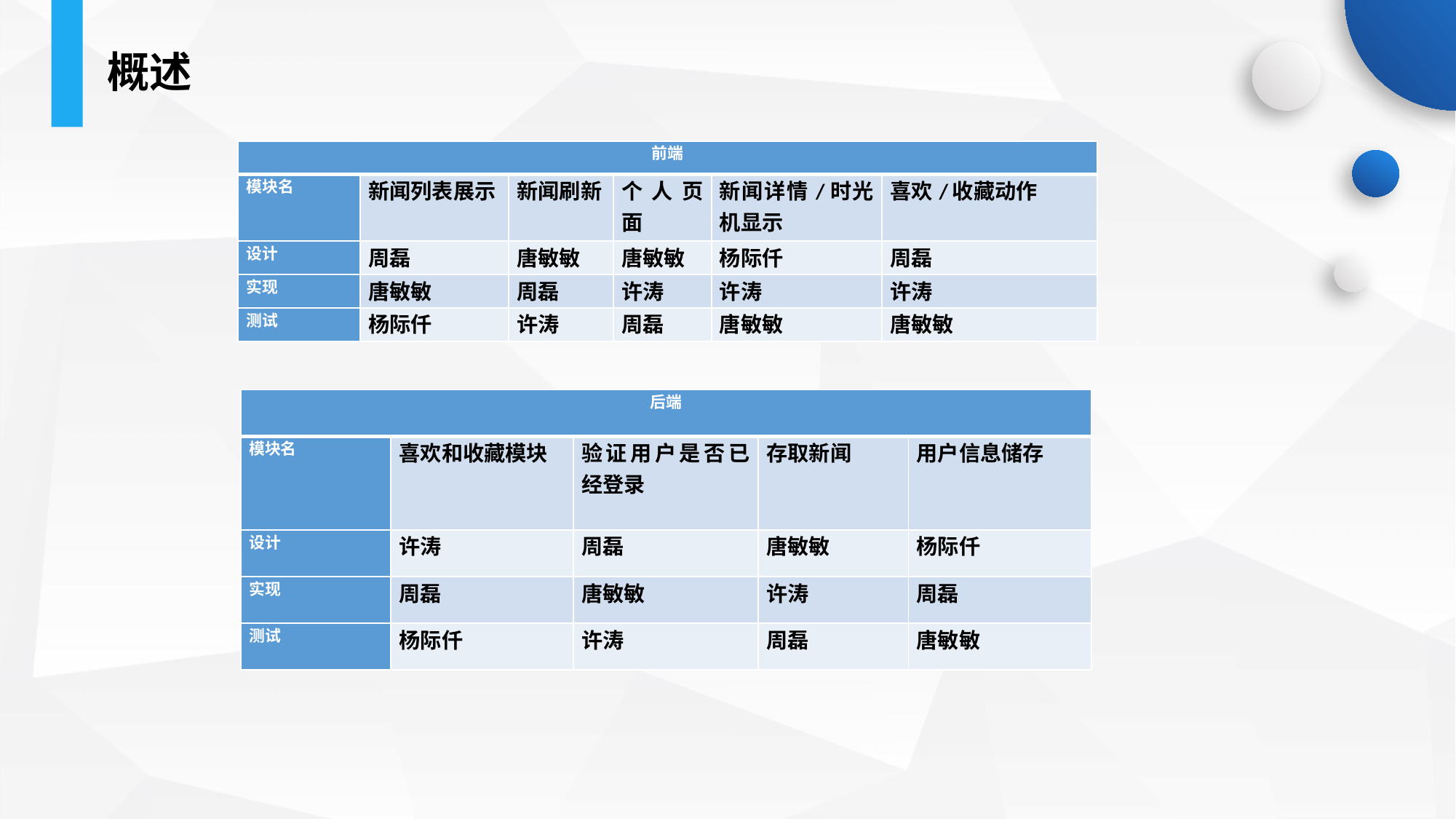

概述

| 前端 |  |  |  |  |  |
| --- | --- | --- | --- | --- | --- |
| 模块名 | 新闻列表展示 | 新闻刷新 | 个人页面 | 新闻详情/时光机显示 | 喜欢/收藏动作 |
| 设计 | 周磊 | 唐敏敏 | 唐敏敏 | 杨际仟 | 周磊 |
| 实现 | 唐敏敏 | 周磊 | 许涛 | 许涛 | 许涛 |
| 测试 | 杨际仟 | 许涛 | 周磊 | 唐敏敏 | 唐敏敏 |

| 后端 |  |  |  |  |
| --- | --- | --- | --- | --- |
| 模块名 | 喜欢和收藏模块 | 验证用户是否已经登录 | 存取新闻 | 用户信息储存 |
| 设计 | 许涛 | 周磊 | 唐敏敏 | 杨际仟 |
| 实现 | 周磊 | 唐敏敏 | 许涛 | 周磊 |
| 测试 | 杨际仟 | 许涛 | 周磊 | 唐敏敏 |